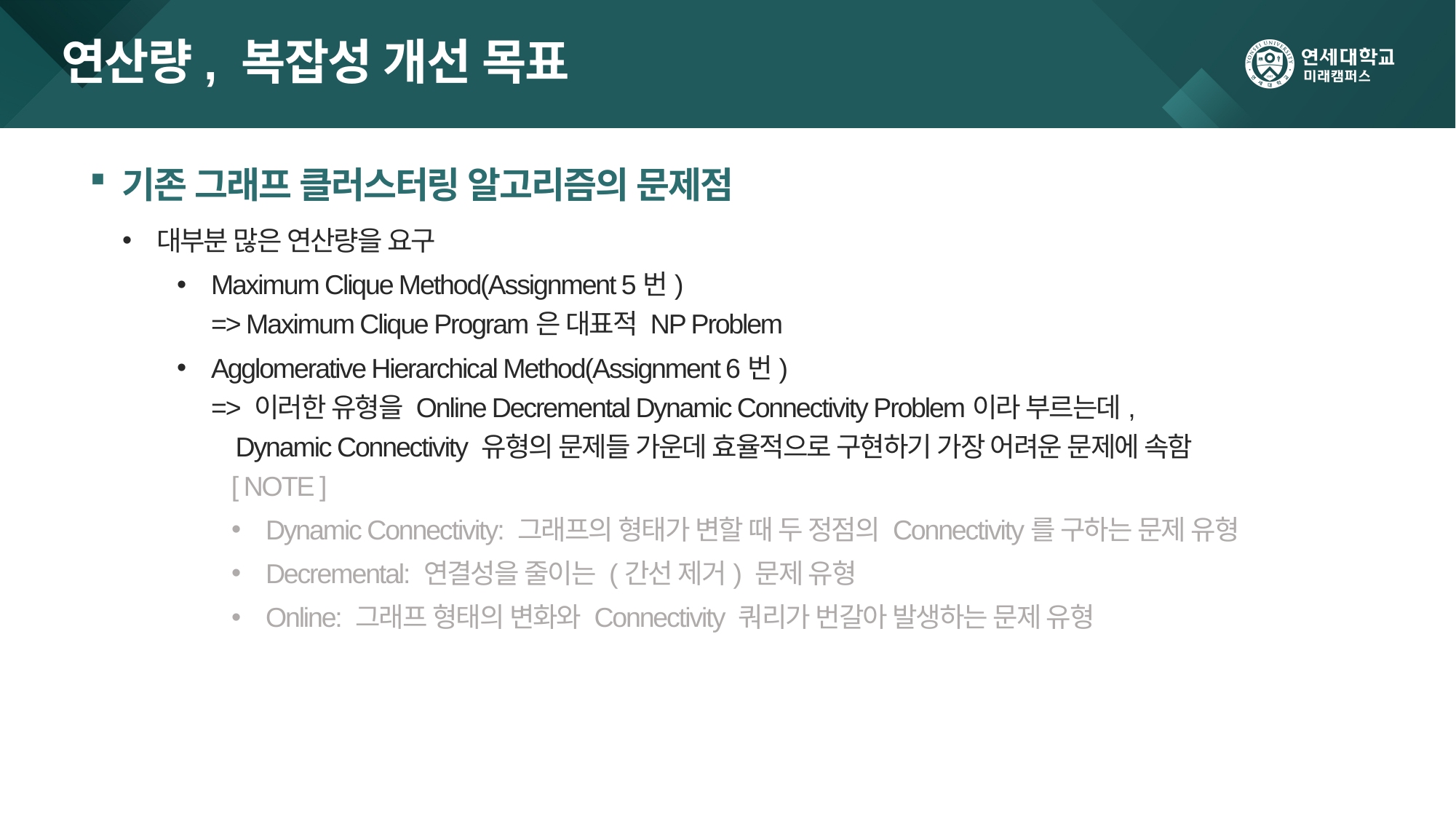

# 연산량, 복잡성 개선 목표
기존 그래프 클러스터링 알고리즘의 문제점
대부분 많은 연산량을 요구
Maximum Clique Method(Assignment 5번)
=> Maximum Clique Program은 대표적 NP Problem
Agglomerative Hierarchical Method(Assignment 6번)
=> 이러한 유형을 Online Decremental Dynamic Connectivity Problem이라 부르는데,
    Dynamic Connectivity 유형의 문제들 가운데 효율적으로 구현하기 가장 어려운 문제에 속함
  [ NOTE ]
Dynamic Connectivity: 그래프의 형태가 변할 때 두 정점의 Connectivity를 구하는 문제 유형
Decremental: 연결성을 줄이는 (간선 제거) 문제 유형
Online: 그래프 형태의 변화와 Connectivity 쿼리가 번갈아 발생하는 문제 유형